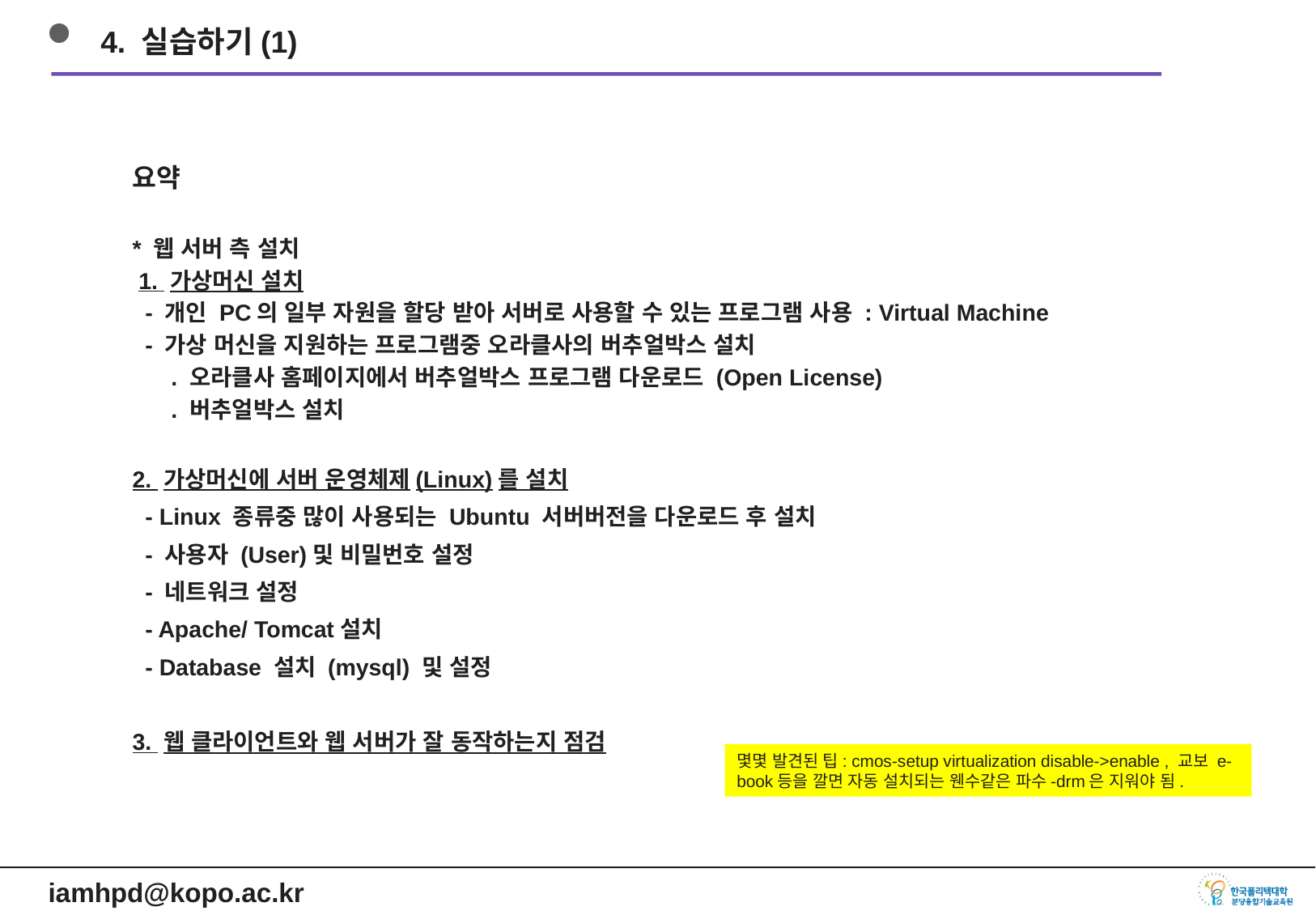

4. 실습하기(1)
요약

* 웹 서버 측 설치
 1. 가상머신 설치
  - 개인 PC의 일부 자원을 할당 받아 서버로 사용할 수 있는 프로그램 사용 : Virtual Machine
  - 가상 머신을 지원하는 프로그램중 오라클사의 버추얼박스 설치
      . 오라클사 홈페이지에서 버추얼박스 프로그램 다운로드 (Open License)
      . 버추얼박스 설치

2. 가상머신에 서버 운영체제(Linux)를 설치
  - Linux 종류중 많이 사용되는 Ubuntu 서버버전을 다운로드 후 설치
  - 사용자 (User)및 비밀번호 설정
  - 네트워크 설정
  - Apache/ Tomcat설치
  - Database 설치 (mysql) 및 설정

3. 웹 클라이언트와 웹 서버가 잘 동작하는지 점검

몇몇 발견된 팁: cmos-setup virtualization disable->enable , 교보 e-book등을 깔면 자동 설치되는 웬수같은 파수-drm은 지워야 됨.